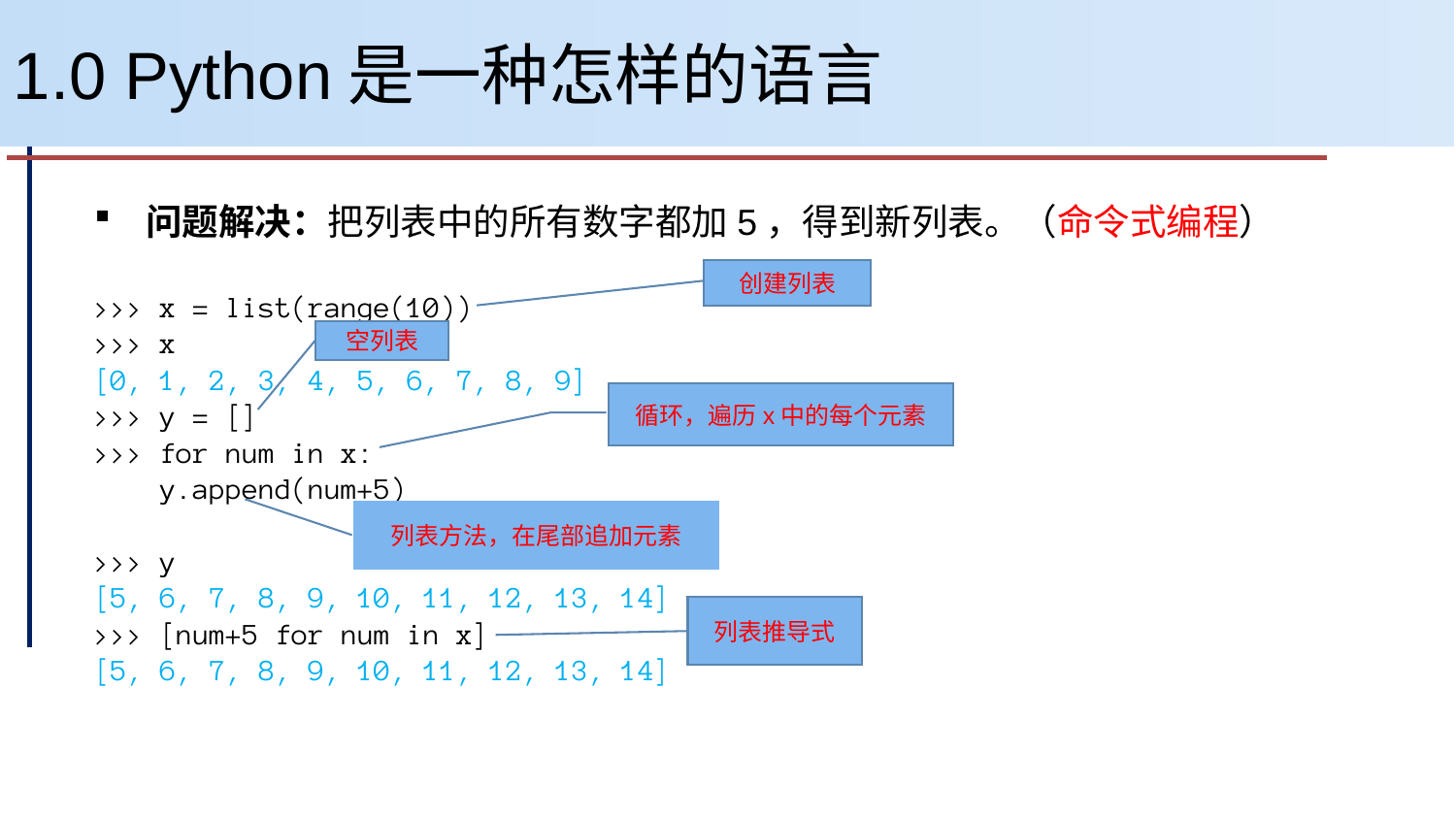

# 1.0 Python是一种怎样的语言
问题解决：把列表中的所有数字都加5，得到新列表。（命令式编程）

>>> x = list(range(10))
>>> x
[0, 1, 2, 3, 4, 5, 6, 7, 8, 9]
>>> y = []
>>> for num in x:
    y.append(num+5)

>>> y
[5, 6, 7, 8, 9, 10, 11, 12, 13, 14]
>>> [num+5 for num in x]
[5, 6, 7, 8, 9, 10, 11, 12, 13, 14]
创建列表
空列表
循环，遍历x中的每个元素
列表方法，在尾部追加元素
列表推导式